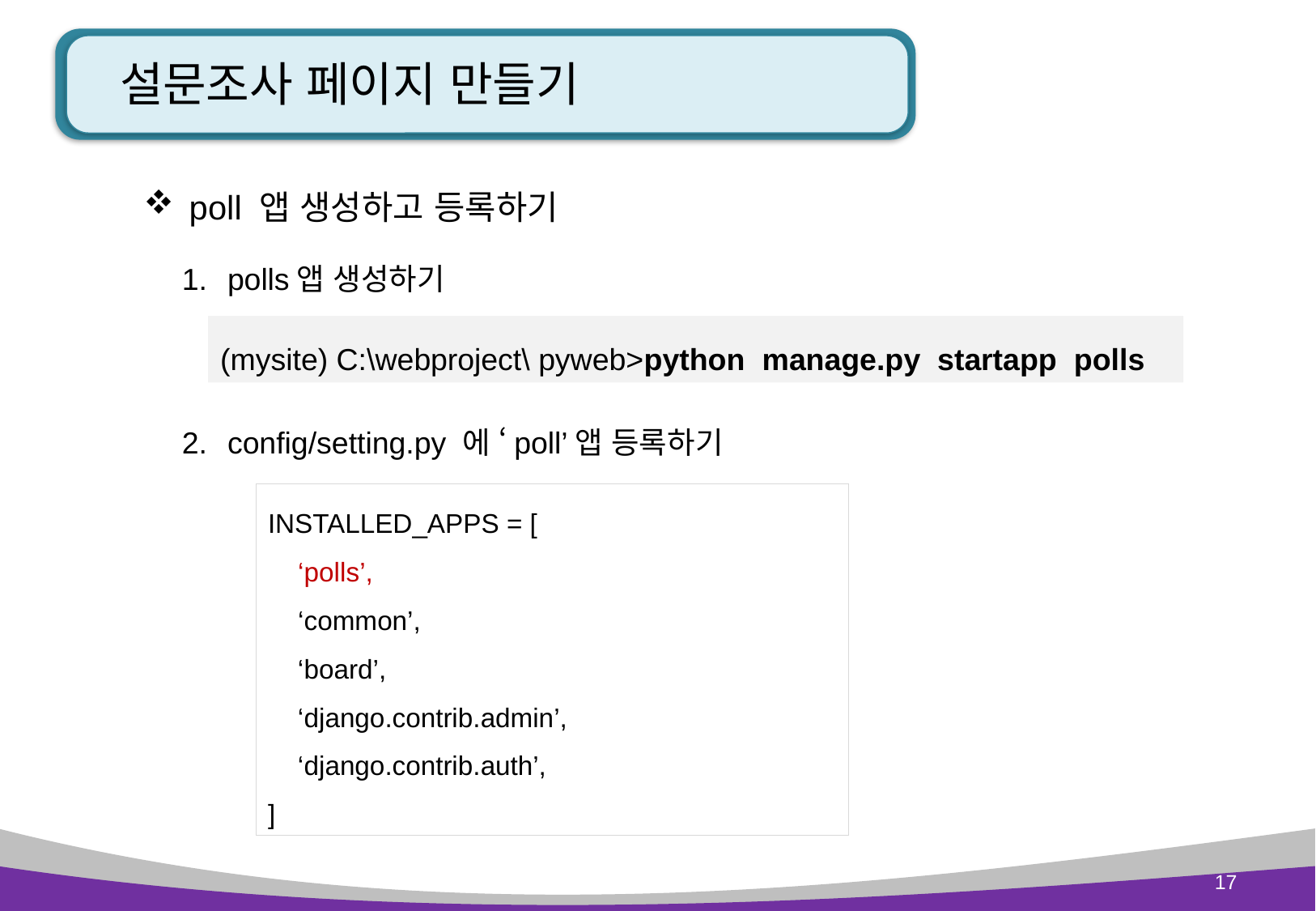

# 설문조사 페이지 만들기
poll 앱 생성하고 등록하기
polls앱 생성하기

config/setting.py 에 ‘poll’앱 등록하기
(mysite) C:\webproject\ pyweb>python  manage.py  startapp  polls
INSTALLED_APPS = [
    ‘polls’,
    ‘common’,
    ‘board’,
    ‘django.contrib.admin’,
    ‘django.contrib.auth’,
]
17